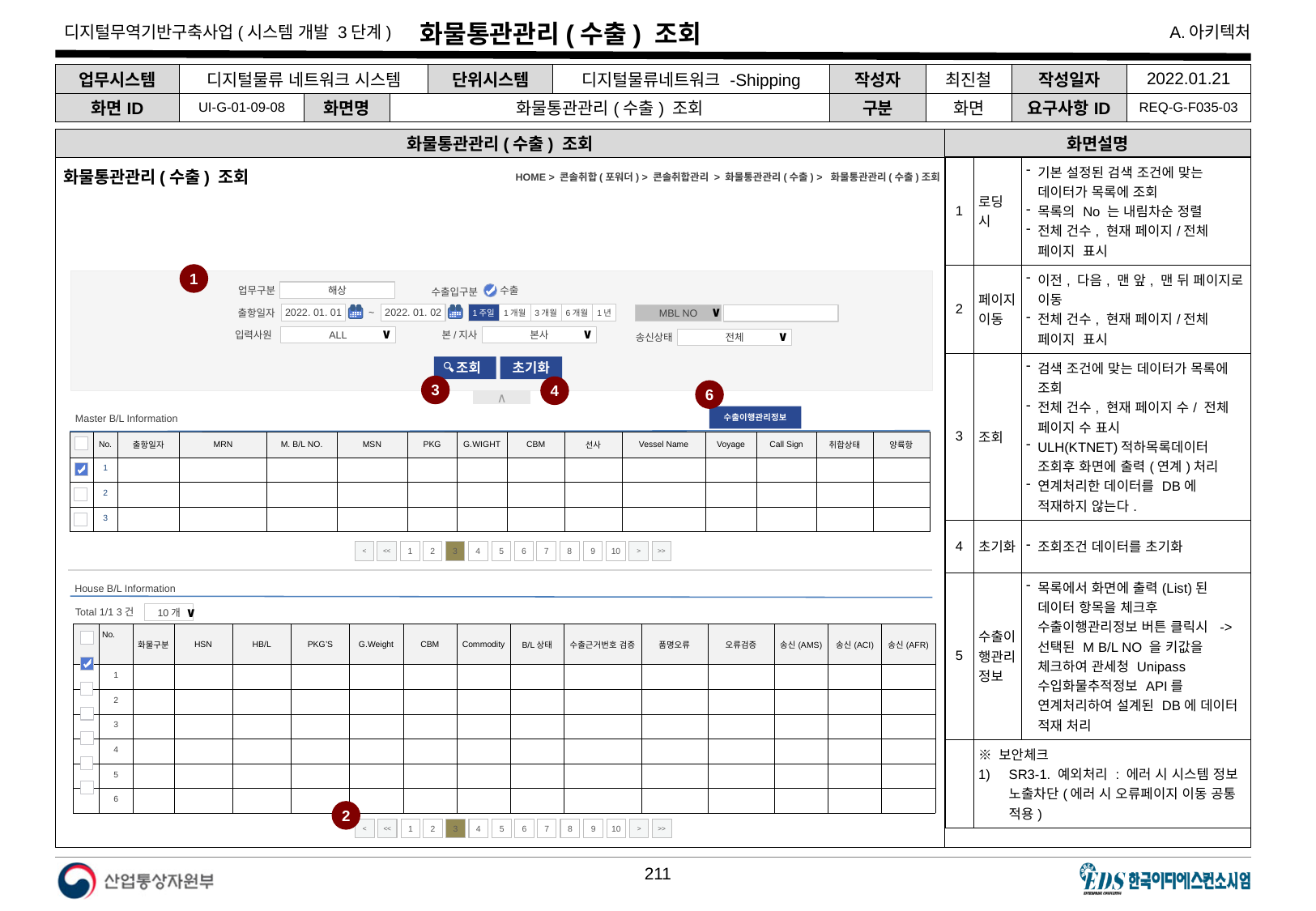

# 화물통관관리(수출) 조회
| 업무시스템 | 디지털물류 네트워크 시스템 |  |  | 단위시스템 | 디지털물류네트워크 -Shipping | 작성자 | 최진철 | 작성일자 | 2022.01.21 |
| --- | --- | --- | --- | --- | --- | --- | --- | --- | --- |
| 화면ID | UI-G-01-09-08 | 화면명 | 화물통관관리(수출) 조회 |  |  | 구분 | 화면 | 요구사항ID | REQ-G-F035-03 |
화물통관관리(수출) 조회

화면설명
| 1 | 로딩 시 | 기본 설정된 검색 조건에 맞는 데이터가 목록에 조회 목록의 No 는 내림차순 정렬 전체 건수, 현재 페이지/전체 페이지 표시 |
| --- | --- | --- |
| 2 | 페이지 이동 | 이전, 다음, 맨 앞, 맨 뒤 페이지로 이동 전체 건수, 현재 페이지/전체 페이지 표시 |
| 3 | 조회 | 검색 조건에 맞는 데이터가 목록에 조회 전체 건수, 현재 페이지 수/ 전체 페이지 수 표시 ULH(KTNET)적하목록데이터 조회후 화면에 출력(연계)처리 연계처리한 데이터를 DB에 적재하지 않는다. |
| 4 | 초기화 | 조회조건 데이터를 초기화 |
| 5 | 수출이행관리정보 | 목록에서 화면에 출력(List)된 데이터 항목을 체크후 수출이행관리정보 버튼 클릭시 -> 선택된 M B/L NO 을 키값을 체크하여 관세청 Unipass 수입화물추적정보 API를 연계처리하여 설계된 DB에 데이터 적재 처리 |
|  | ※ 보안체크 SR3-1. 예외처리 : 에러 시 시스템 정보 노출차단(에러 시 오류페이지 이동 공통 적용) |  |

화물통관관리(수출) 조회
HOME > 콘솔취합(포워더) > 콘솔취합관리 > 화물통관관리(수출) >  화물통관관리(수출)조회
1

업무구분
수출입구분
해상

수출
출항일자
2022. 01. 02

2022. 01. 01

~
1주일
1년
1개월
6개월
3개월
MBL NO
∨

입력사원
본/지사
ALL
∨
본사
∨
송신상태
전체
∨
 조회

초기화
3
4
6
∧
수출이행관리정보
Master B/L Information
|  | No. | 출항일자 | MRN | M. B/L NO. | MSN | PKG | G.WIGHT | CBM | 선사 | Vessel Name | Voyage | Call Sign | 취합상태 | 양륙항 |
| --- | --- | --- | --- | --- | --- | --- | --- | --- | --- | --- | --- | --- | --- | --- |
|  | 1 |  |  |  |  |  |  |  |  |  |  |  |  |  |
|  | 2 |  |  |  |  |  |  |  |  |  |  |  |  |  |
|  | 3 |  |  |  |  |  |  |  |  |  |  |  |  |  |

<
<<
1
2
3
4
5
6
7
8
9
10
>
>>
House B/L Information
Total 1/1 3건
10개
∨
|  | No. | 화물구분 | HSN | HB/L | PKG’S | G.Weight | CBM | Commodity | B/L상태 | 수출근거번호 검증 | 품명오류 | 오류검증 | 송신(AMS) | 송신(ACI) | 송신(AFR) |
| --- | --- | --- | --- | --- | --- | --- | --- | --- | --- | --- | --- | --- | --- | --- | --- |
|  | 1 |  |  |  |  |  |  |  |  |  |  |  |  |  |  |
|  | 2 |  |  |  |  |  |  |  |  |  |  |  |  |  |  |
|  | 3 |  |  |  |  |  |  |  |  |  |  |  |  |  |  |
|  | 4 |  |  |  |  |  |  |  |  |  |  |  |  |  |  |
|  | 5 |  |  |  |  |  |  |  |  |  |  |  |  |  |  |
|  | 6 |  |  |  |  |  |  |  |  |  |  |  |  |  |  |

2
<
<<
1
2
3
4
5
6
7
8
9
10
>
>>